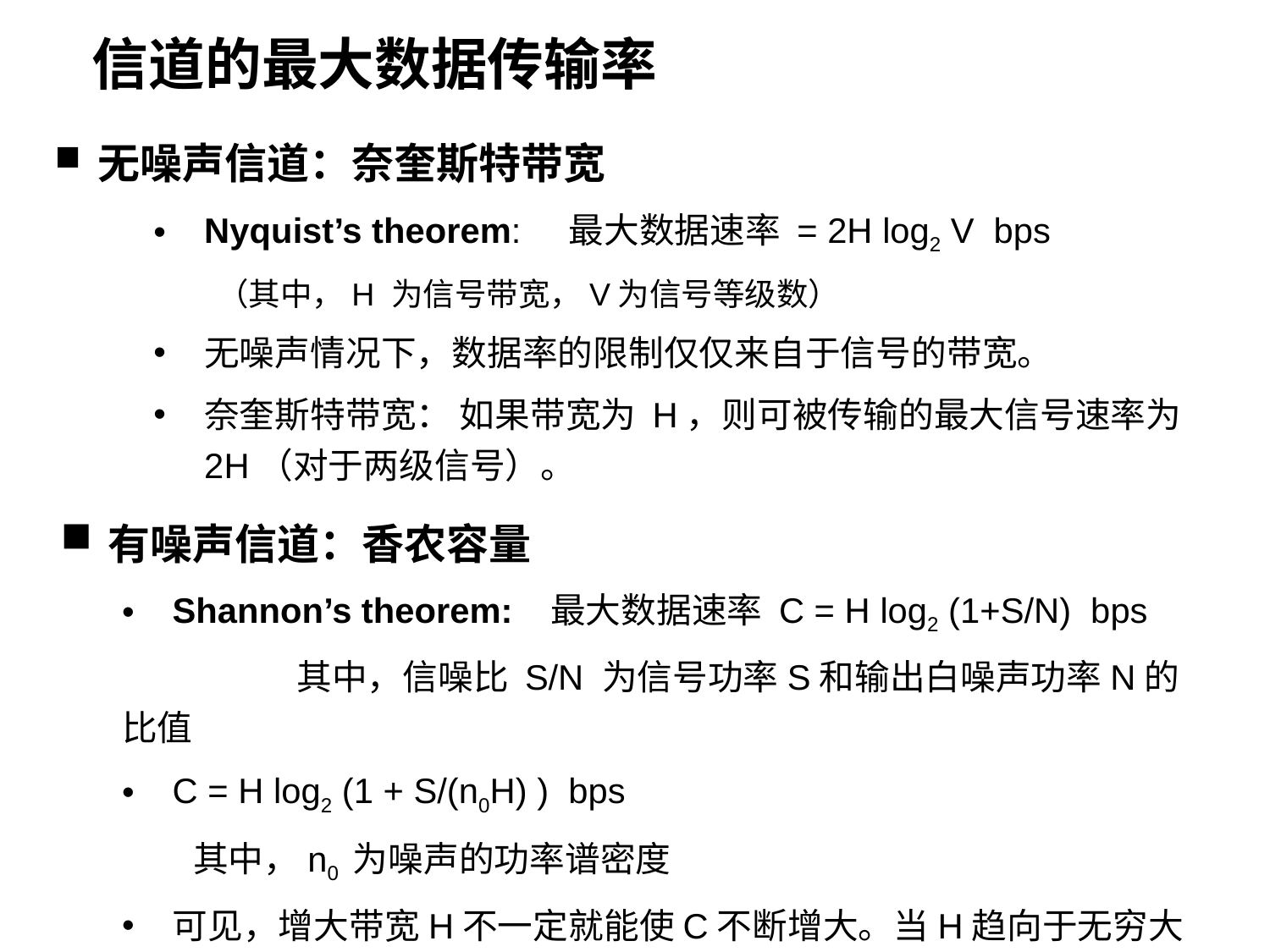

# 信道的最大数据传输率
 无噪声信道：奈奎斯特带宽
Nyquist’s theorem:    最大数据速率 = 2H log2 V  bps
（其中，H 为信号带宽，V为信号等级数）
无噪声情况下，数据率的限制仅仅来自于信号的带宽。
奈奎斯特带宽： 如果带宽为 H，则可被传输的最大信号速率为2H（对于两级信号）。
有噪声信道：香农容量
Shannon’s theorem:   最大数据速率 C = H log2 (1+S/N)  bps
	     其中，信噪比 S/N 为信号功率S和输出白噪声功率N的比值
C = H log2 (1 + S/(n0H) )  bps
        其中，n0 为噪声的功率谱密度
可见，增大带宽H不一定就能使C不断增大。当H趋向于无穷大时，C是一个给定的有限值 ≈ 1.44 S/n0